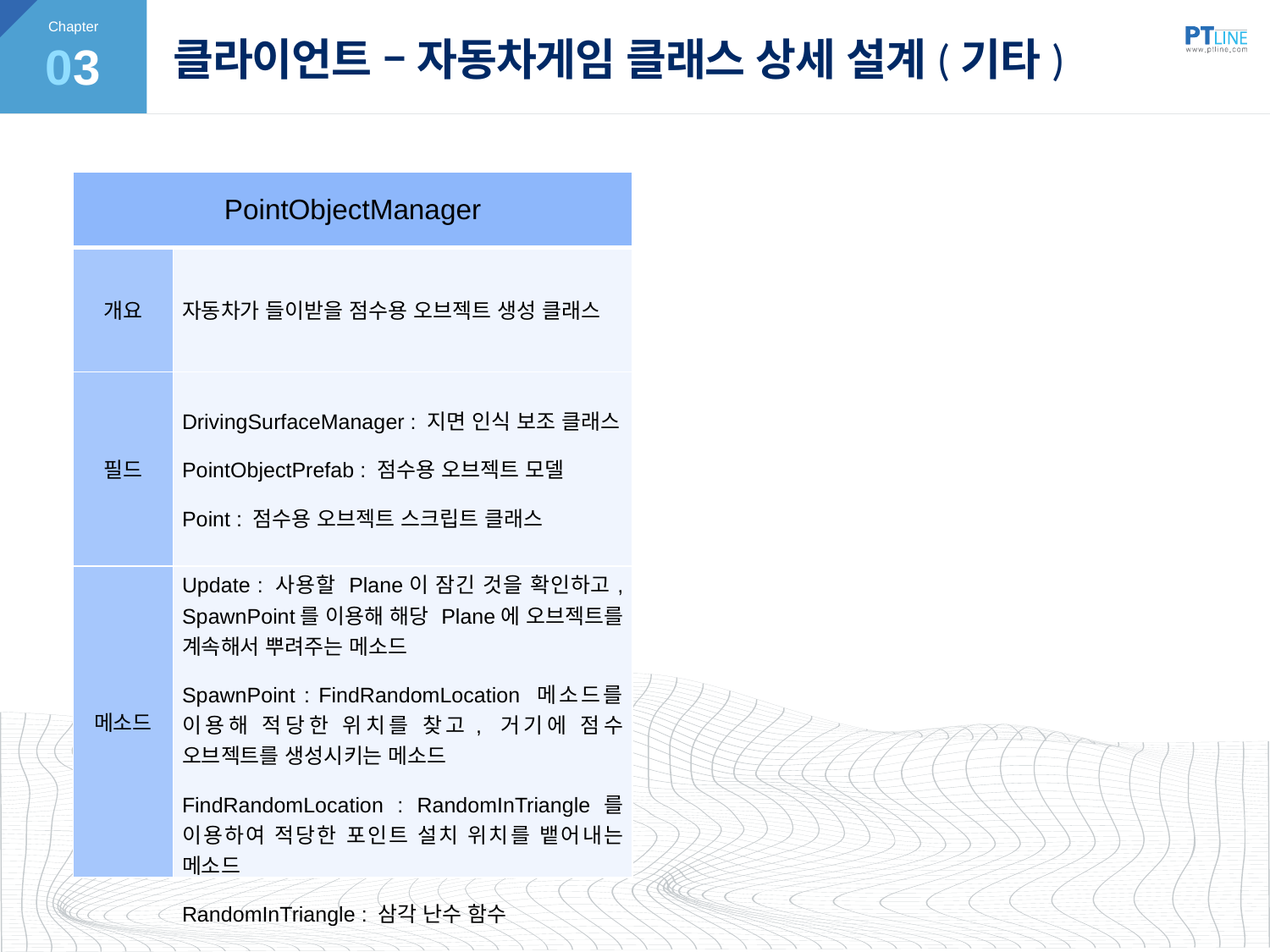

03
# 클라이언트 – 자동차게임 클래스 상세 설계(기타)
| PointObjectManager |  |
| --- | --- |
| 개요 | 자동차가 들이받을 점수용 오브젝트 생성 클래스 |
| 필드 | DrivingSurfaceManager : 지면 인식 보조 클래스 PointObjectPrefab : 점수용 오브젝트 모델 Point : 점수용 오브젝트 스크립트 클래스 |
| 메소드 | Update : 사용할 Plane이 잠긴 것을 확인하고, SpawnPoint를 이용해 해당 Plane에 오브젝트를 계속해서 뿌려주는 메소드 SpawnPoint : FindRandomLocation 메소드를 이용해 적당한 위치를 찾고, 거기에 점수 오브젝트를 생성시키는 메소드 FindRandomLocation : RandomInTriangle를 이용하여 적당한 포인트 설치 위치를 뱉어내는 메소드 RandomInTriangle : 삼각 난수 함수 |